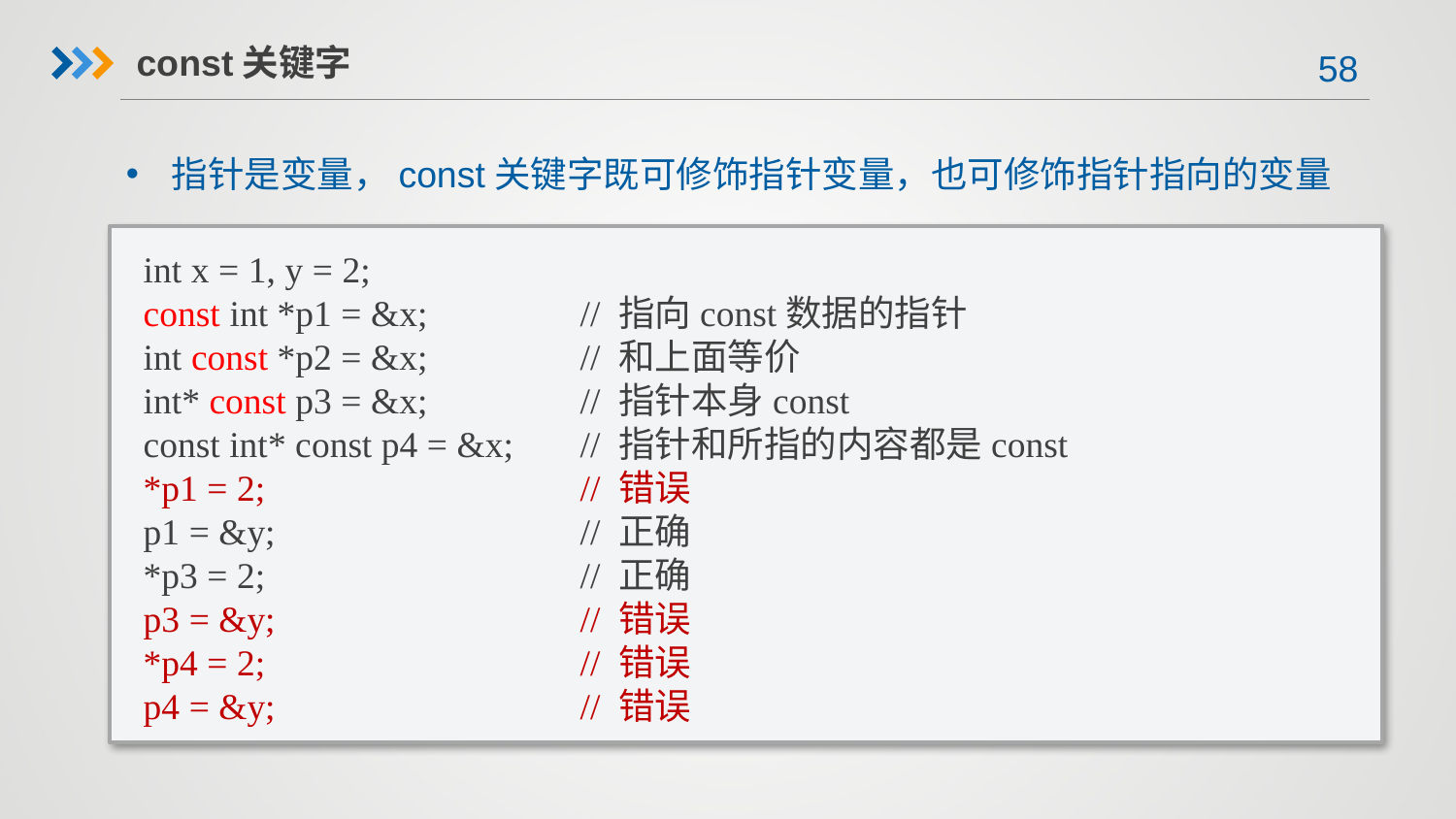

const关键字
指针是变量，const关键字既可修饰指针变量，也可修饰指针指向的变量

int x = 1, y = 2;
const int *p1 = &x;		// 指向const数据的指针
int const *p2 = &x;		// 和上面等价
int* const p3 = &x; 	// 指针本身const
const int* const p4 = &x;	// 指针和所指的内容都是const
*p1 = 2;			// 错误
p1 = &y;			// 正确
*p3 = 2;			// 正确
p3 = &y;			// 错误
*p4 = 2;			// 错误
p4 = &y;			// 错误